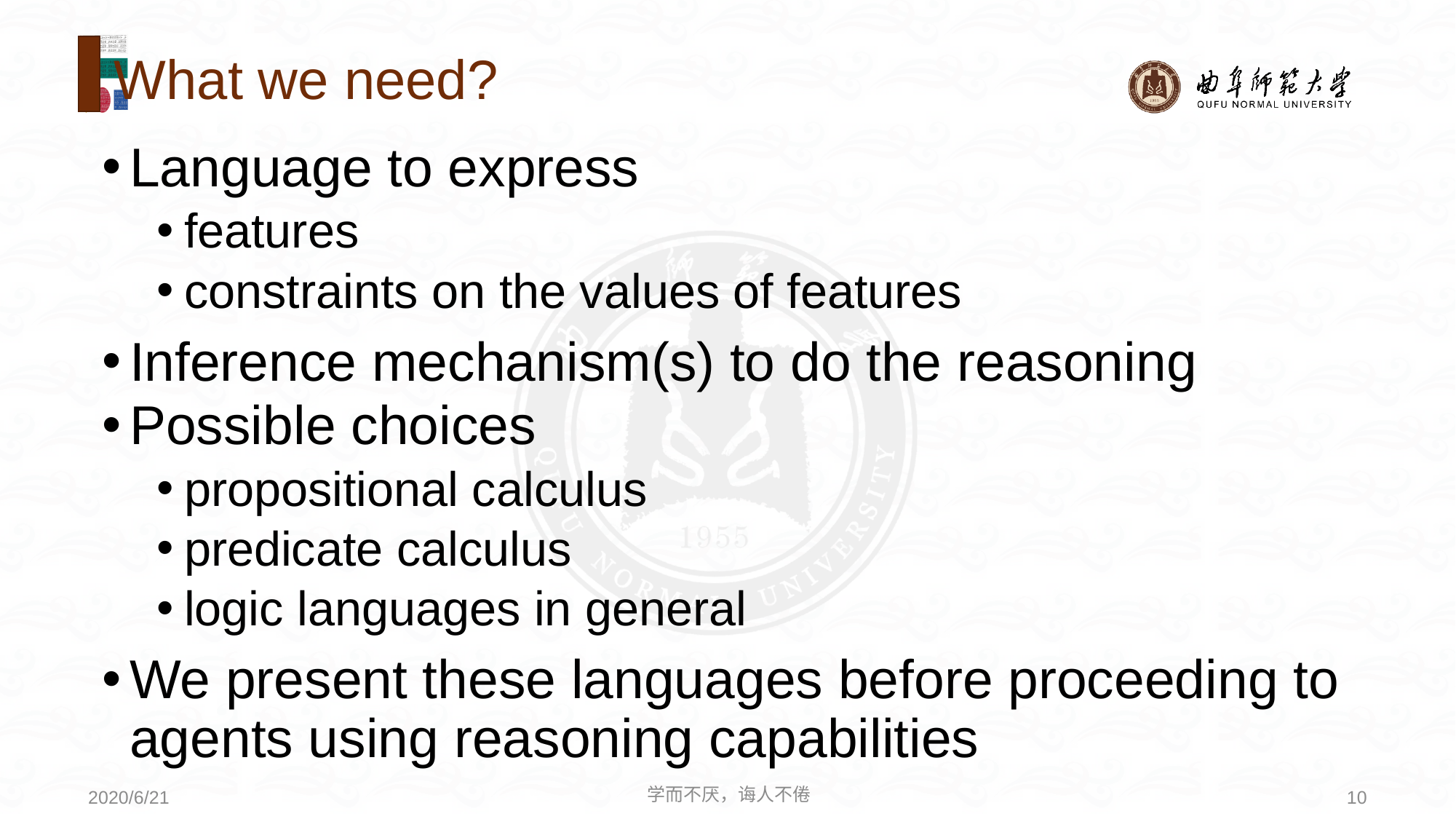

# What we need?
Language to express
features
constraints on the values of features
Inference mechanism(s) to do the reasoning
Possible choices
propositional calculus
predicate calculus
logic languages in general
We present these languages before proceeding to agents using reasoning capabilities
学而不厌，诲人不倦
10
2020/6/21